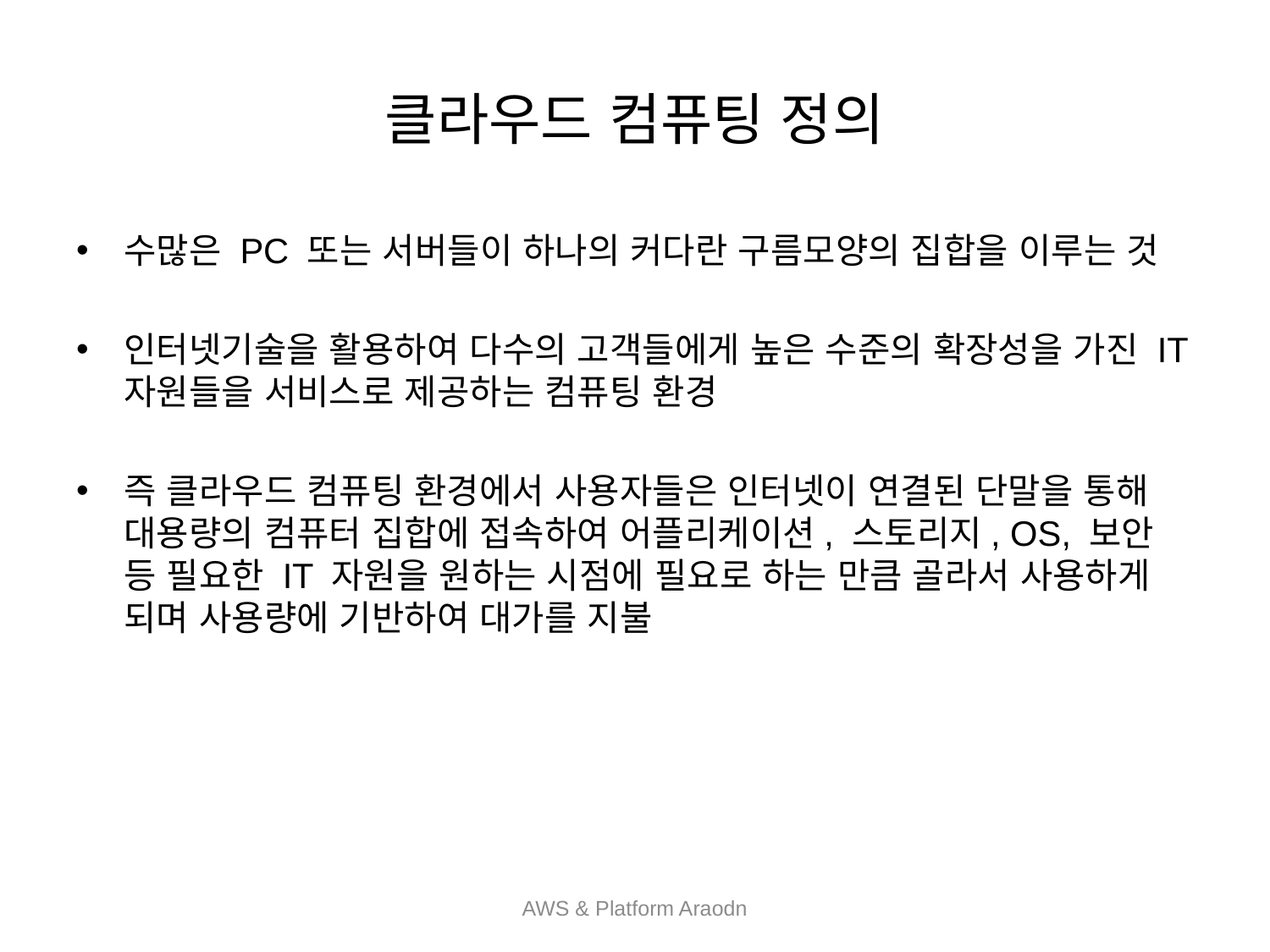

# 클라우드 컴퓨팅 정의
수많은 PC 또는 서버들이 하나의 커다란 구름모양의 집합을 이루는 것

인터넷기술을 활용하여 다수의 고객들에게 높은 수준의 확장성을 가진 IT 자원들을 서비스로 제공하는 컴퓨팅 환경

즉 클라우드 컴퓨팅 환경에서 사용자들은 인터넷이 연결된 단말을 통해 대용량의 컴퓨터 집합에 접속하여 어플리케이션, 스토리지, OS, 보안 등 필요한 IT 자원을 원하는 시점에 필요로 하는 만큼 골라서 사용하게 되며 사용량에 기반하여 대가를 지불
AWS & Platform Araodn